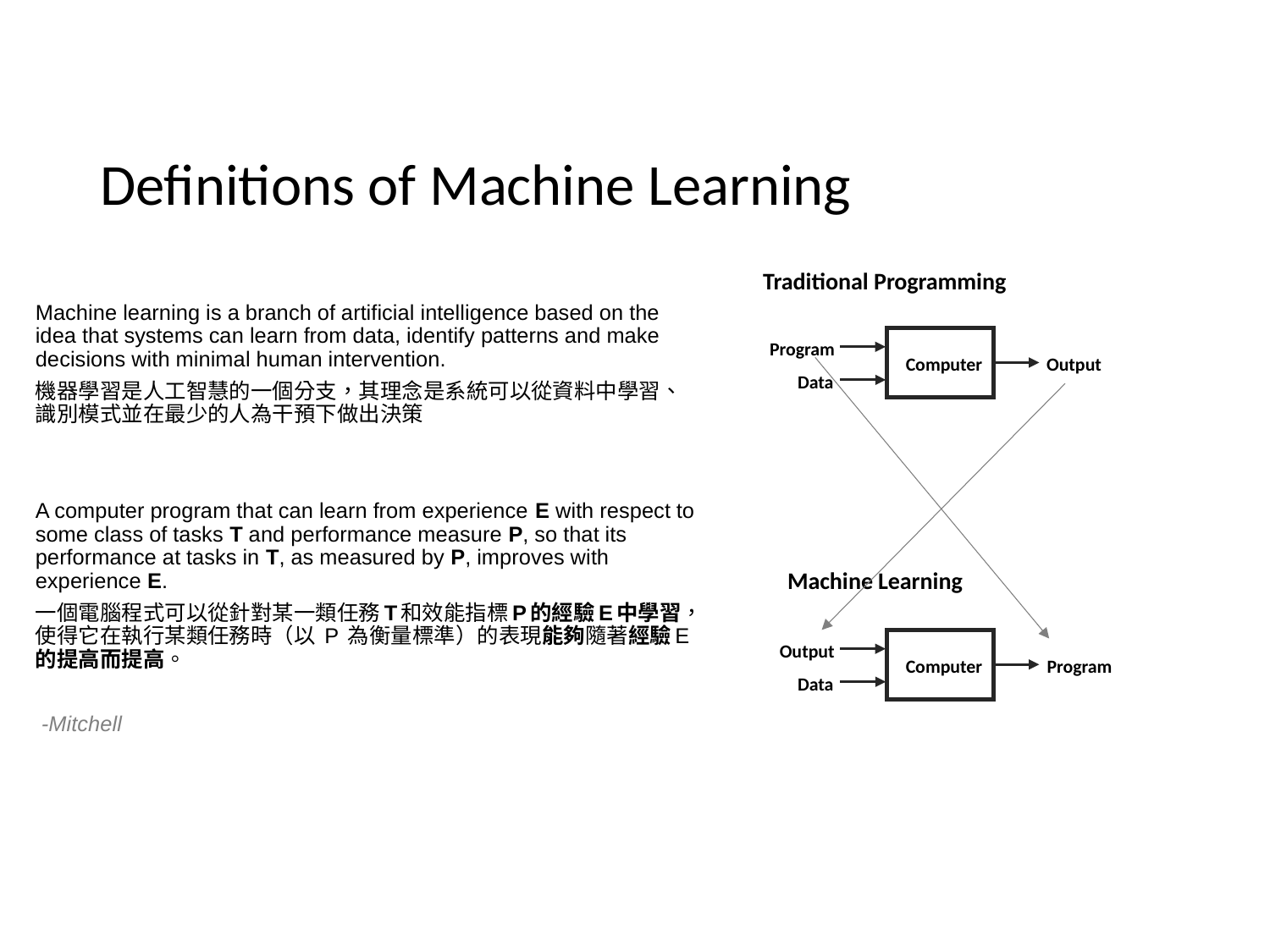

# Definitions of Machine Learning
Traditional Programming
Machine learning is a branch of artificial intelligence based on the idea that systems can learn from data, identify patterns and make decisions with minimal human intervention.
機器學習是人工智慧的一個分支，其理念是系統可以從資料中學習、識別模式並在最少的人為干預下做出決策

A computer program that can learn from experience E with respect to some class of tasks T and performance measure P, so that its performance at tasks in T, as measured by P, improves with experience E.
一個電腦程式可以從針對某一類任務T和效能指標P的經驗E中學習，使得它在執行某類任務時（以 P 為衡量標準）的表現能夠隨著經驗E的提高而提高。

 -Mitchell

Program
Computer
Output
Data
Machine Learning

Output
Program
Computer
Data